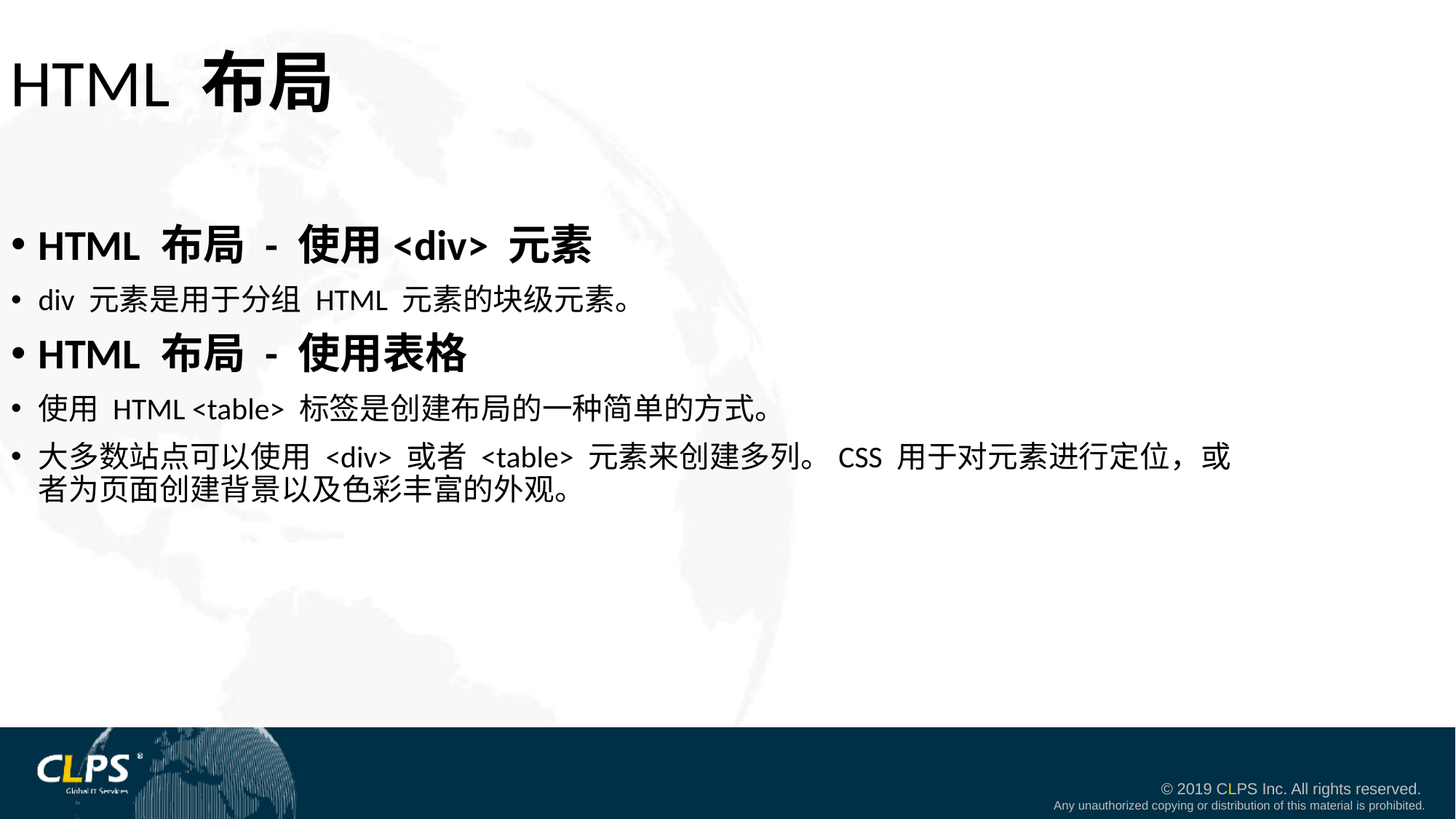

HTML 布局
HTML 布局 - 使用<div> 元素
div 元素是用于分组 HTML 元素的块级元素。
HTML 布局 - 使用表格
使用 HTML <table> 标签是创建布局的一种简单的方式。
大多数站点可以使用 <div> 或者 <table> 元素来创建多列。CSS 用于对元素进行定位，或者为页面创建背景以及色彩丰富的外观。